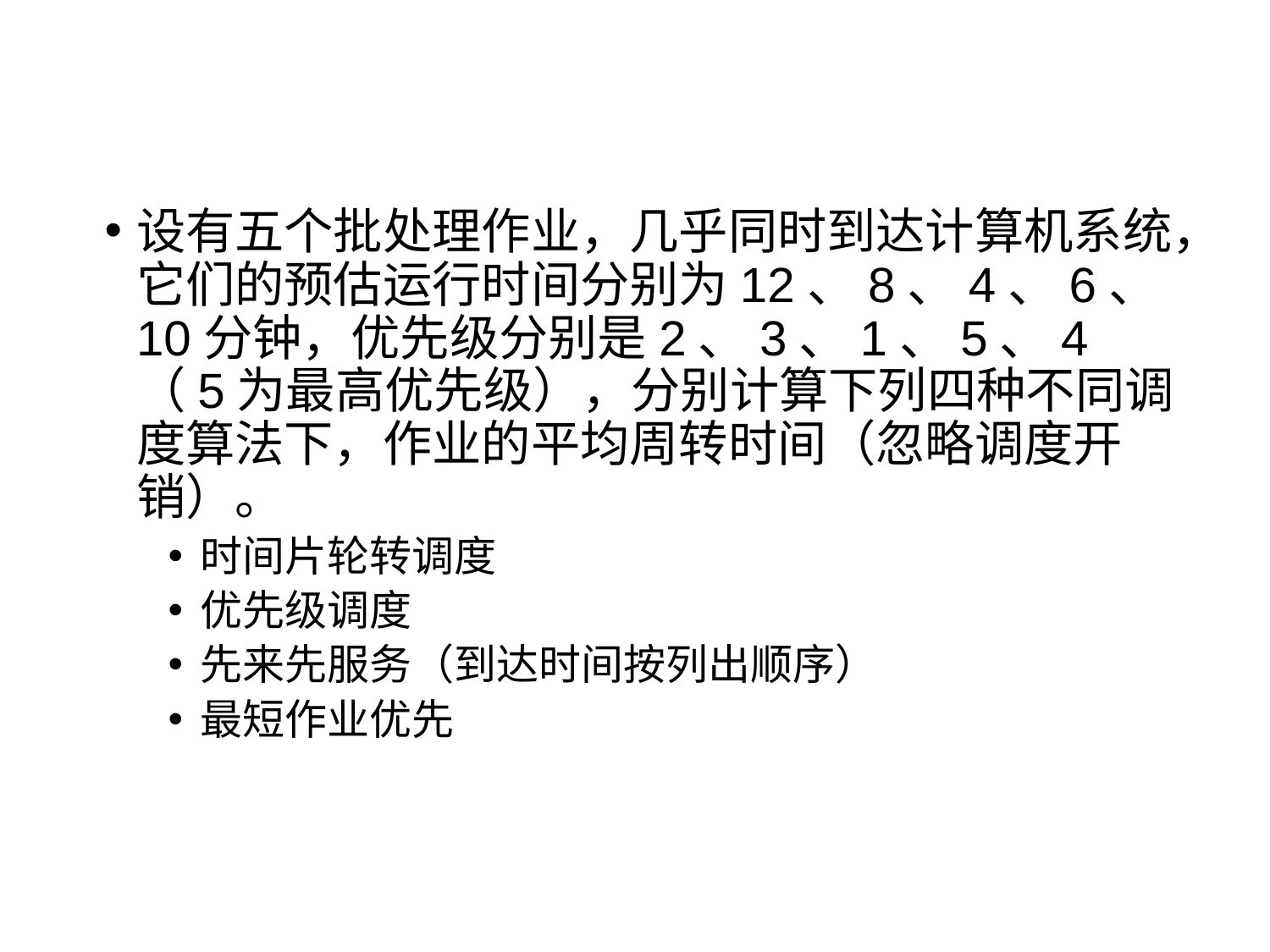

设有五个批处理作业，几乎同时到达计算机系统，它们的预估运行时间分别为12、8、4、6、10分钟，优先级分别是2、3、1、5、4（5为最高优先级），分别计算下列四种不同调度算法下，作业的平均周转时间（忽略调度开销）。
时间片轮转调度
优先级调度
先来先服务（到达时间按列出顺序）
最短作业优先